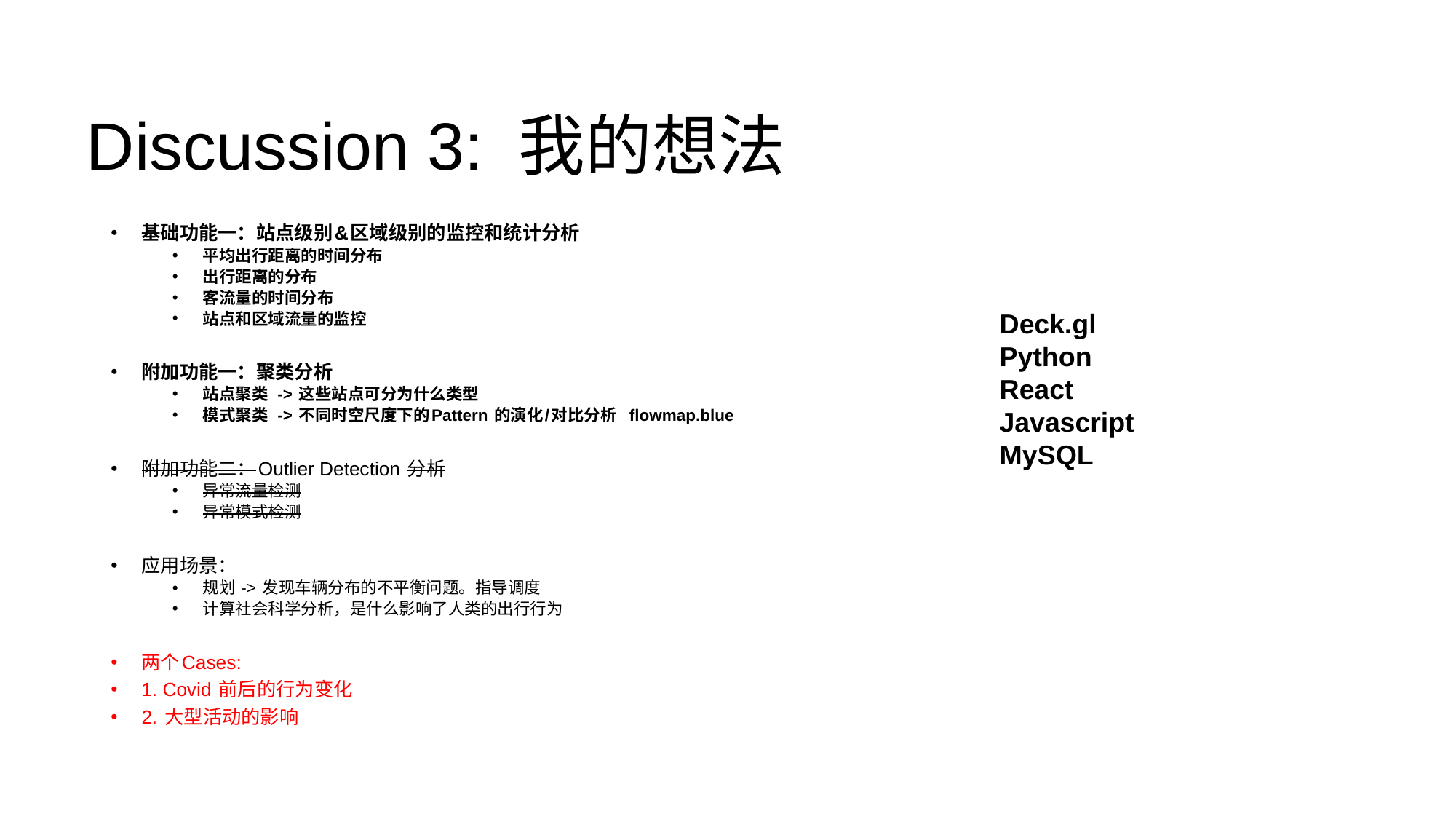

# Discussion 3: 我的想法
基础功能一：站点级别&区域级别的监控和统计分析
平均出行距离的时间分布
出行距离的分布
客流量的时间分布
站点和区域流量的监控

附加功能一：聚类分析
站点聚类  -> 这些站点可分为什么类型
模式聚类  -> 不同时空尺度下的Pattern 的演化/对比分析   flowmap.blue

附加功能二：Outlier Detection 分析
异常流量检测
异常模式检测

应用场景：
规划 -> 发现车辆分布的不平衡问题。指导调度
计算社会科学分析，是什么影响了人类的出行行为

两个Cases:
1. Covid 前后的行为变化
2. 大型活动的影响

Deck.gl
Python
React
Javascript
MySQL